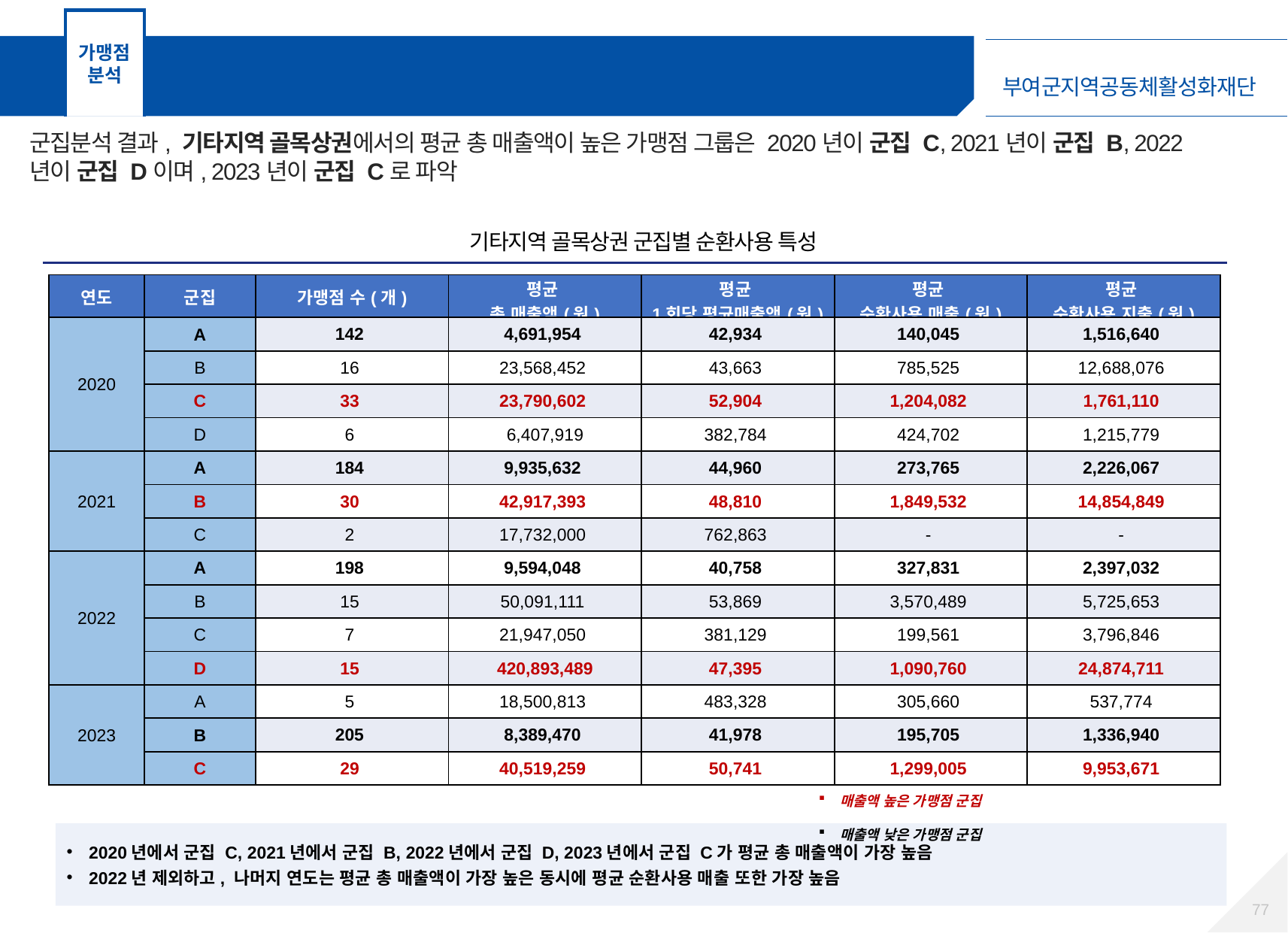

가맹점
분석
가맹점 군집분석 – 기타지역 골목상권 가맹점
군집분석 결과, 기타지역 골목상권에서의 평균 총 매출액이 높은 가맹점 그룹은 2020년이 군집 C, 2021년이 군집 B, 2022년이 군집 D이며, 2023년이 군집 C로 파악
기타지역 골목상권 군집별 순환사용 특성
| 연도 | 군집 | 가맹점 수(개) | 평균 총 매출액(원) | 평균 1회당 평균매출액(원) | 평균 순환사용 매출(원) | 평균 순환사용 지출(원) |
| --- | --- | --- | --- | --- | --- | --- |
| 2020 | A | 142 | 4,691,954 | 42,934 | 140,045 | 1,516,640 |
|  | B | 16 | 23,568,452 | 43,663 | 785,525 | 12,688,076 |
|  | C | 33 | 23,790,602 | 52,904 | 1,204,082 | 1,761,110 |
|  | D | 6 | 6,407,919 | 382,784 | 424,702 | 1,215,779 |
| 2021 | A | 184 | 9,935,632 | 44,960 | 273,765 | 2,226,067 |
|  | B | 30 | 42,917,393 | 48,810 | 1,849,532 | 14,854,849 |
|  | C | 2 | 17,732,000 | 762,863 | - | - |
| 2022 | A | 198 | 9,594,048 | 40,758 | 327,831 | 2,397,032 |
|  | B | 15 | 50,091,111 | 53,869 | 3,570,489 | 5,725,653 |
|  | C | 7 | 21,947,050 | 381,129 | 199,561 | 3,796,846 |
|  | D | 15 | 420,893,489 | 47,395 | 1,090,760 | 24,874,711 |
| 2023 | A | 5 | 18,500,813 | 483,328 | 305,660 | 537,774 |
|  | B | 205 | 8,389,470 | 41,978 | 195,705 | 1,336,940 |
|  | C | 29 | 40,519,259 | 50,741 | 1,299,005 | 9,953,671 |
매출액 높은 가맹점 군집

매출액 낮은 가맹점 군집
2020년에서 군집 C, 2021년에서 군집 B, 2022년에서 군집 D, 2023년에서 군집 C가 평균 총 매출액이 가장 높음
2022년 제외하고, 나머지 연도는 평균 총 매출액이 가장 높은 동시에 평균 순환사용 매출 또한 가장 높음
77